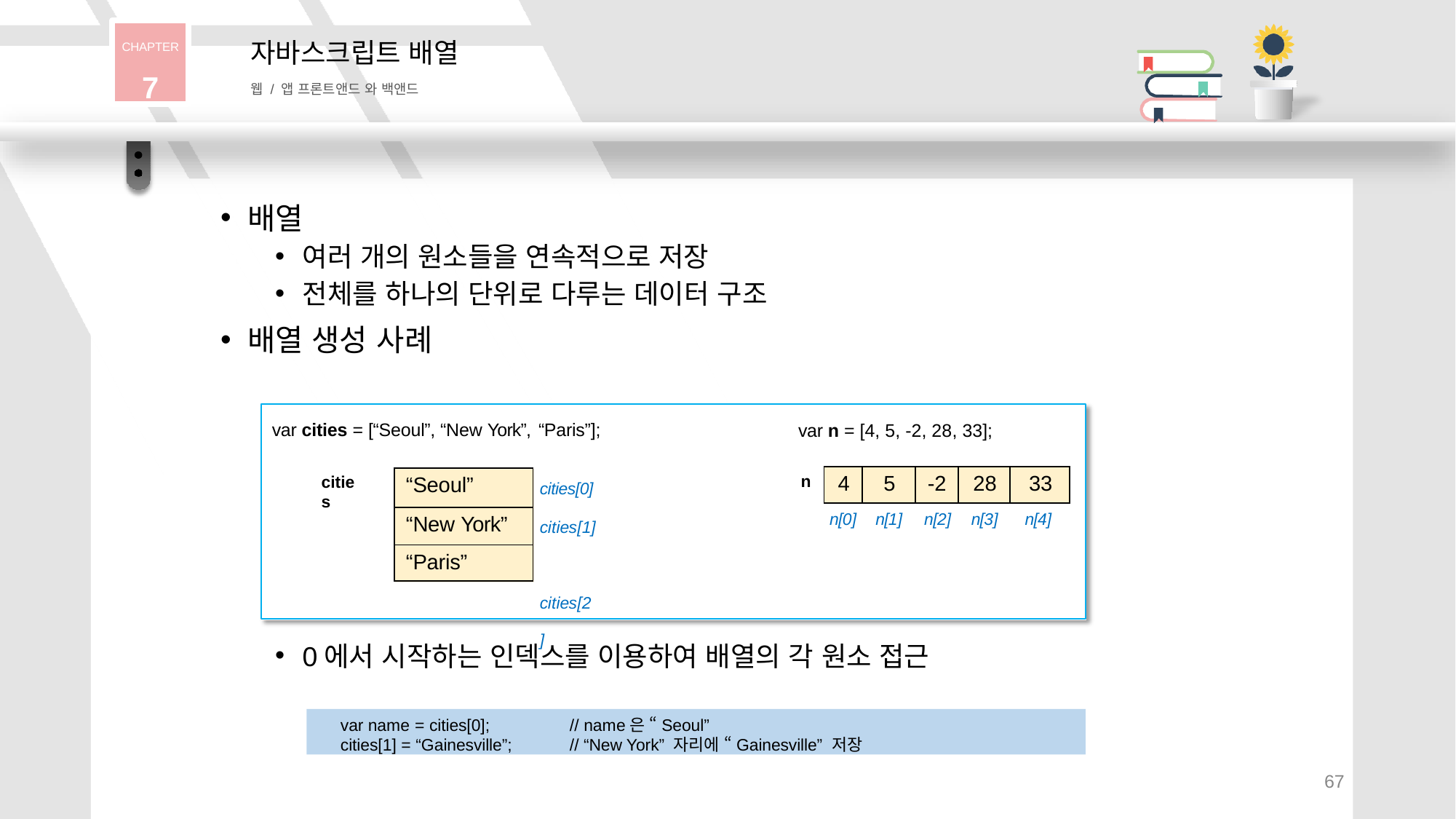

CHAPTER

7

자바스크립트 배열
웹 / 앱 프론트앤드 와 백앤드

배열
여러 개의 원소들을 연속적으로 저장
전체를 하나의 단위로 다루는 데이터 구조
배열 생성 사례

var cities = [“Seoul”, “New York”, “Paris”];
var n = [4, 5, -2, 28, 33];
| 4 | 5 | -2 | 28 | 33 |
| --- | --- | --- | --- | --- |
| “Seoul” |
| --- |
| “New York” |
| “Paris” |

n
cities
cities[0]
cities[1]  cities[2]
n[0]
n[1]
n[2]
n[3]
n[4]

0에서 시작하는 인덱스를 이용하여 배열의 각 원소 접근
var name = cities[0];	// name은 “Seoul”
cities[1] = “Gainesville”;	// “New York” 자리에 “Gainesville” 저장
67